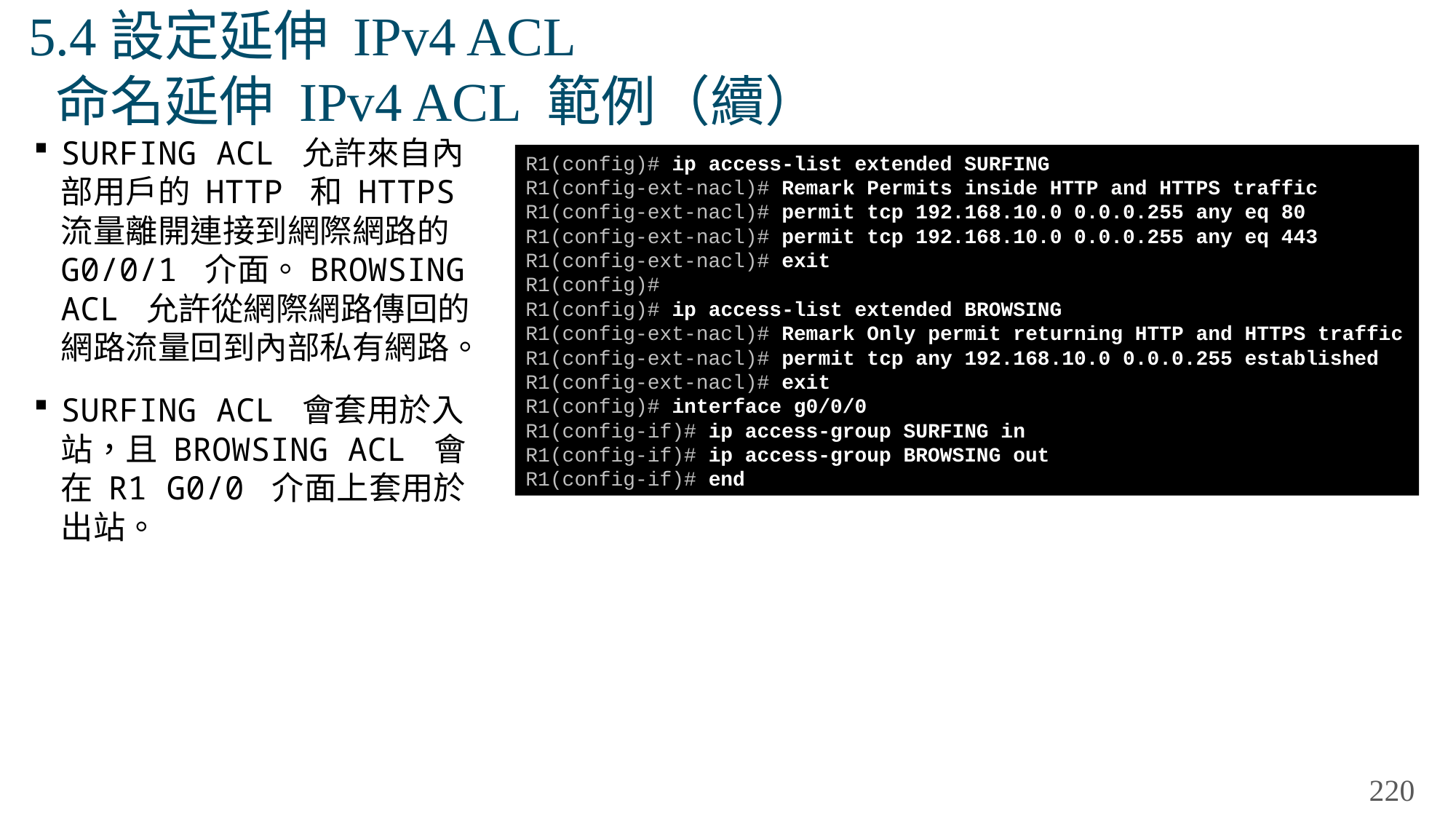

# 5.4設定延伸 IPv4 ACL 命名延伸 IPv4 ACL 範例（續）
SURFING ACL 允許來自內部用戶的 HTTP 和 HTTPS 流量離開連接到網際網路的 G0/0/1 介面。BROWSING ACL 允許從網際網路傳回的網路流量回到內部私有網路。
SURFING ACL 會套用於入站，且 BROWSING ACL 會在 R1 G0/0 介面上套用於出站。
R1(config)# ip access-list extended SURFING
R1(config-ext-nacl)# Remark Permits inside HTTP and HTTPS traffic
R1(config-ext-nacl)# permit tcp 192.168.10.0 0.0.0.255 any eq 80
R1(config-ext-nacl)# permit tcp 192.168.10.0 0.0.0.255 any eq 443
R1(config-ext-nacl)# exit
R1(config)#
R1(config)# ip access-list extended BROWSING
R1(config-ext-nacl)# Remark Only permit returning HTTP and HTTPS traffic
R1(config-ext-nacl)# permit tcp any 192.168.10.0 0.0.0.255 established
R1(config-ext-nacl)# exit
R1(config)# interface g0/0/0
R1(config-if)# ip access-group SURFING in
R1(config-if)# ip access-group BROWSING out
R1(config-if)# end
220